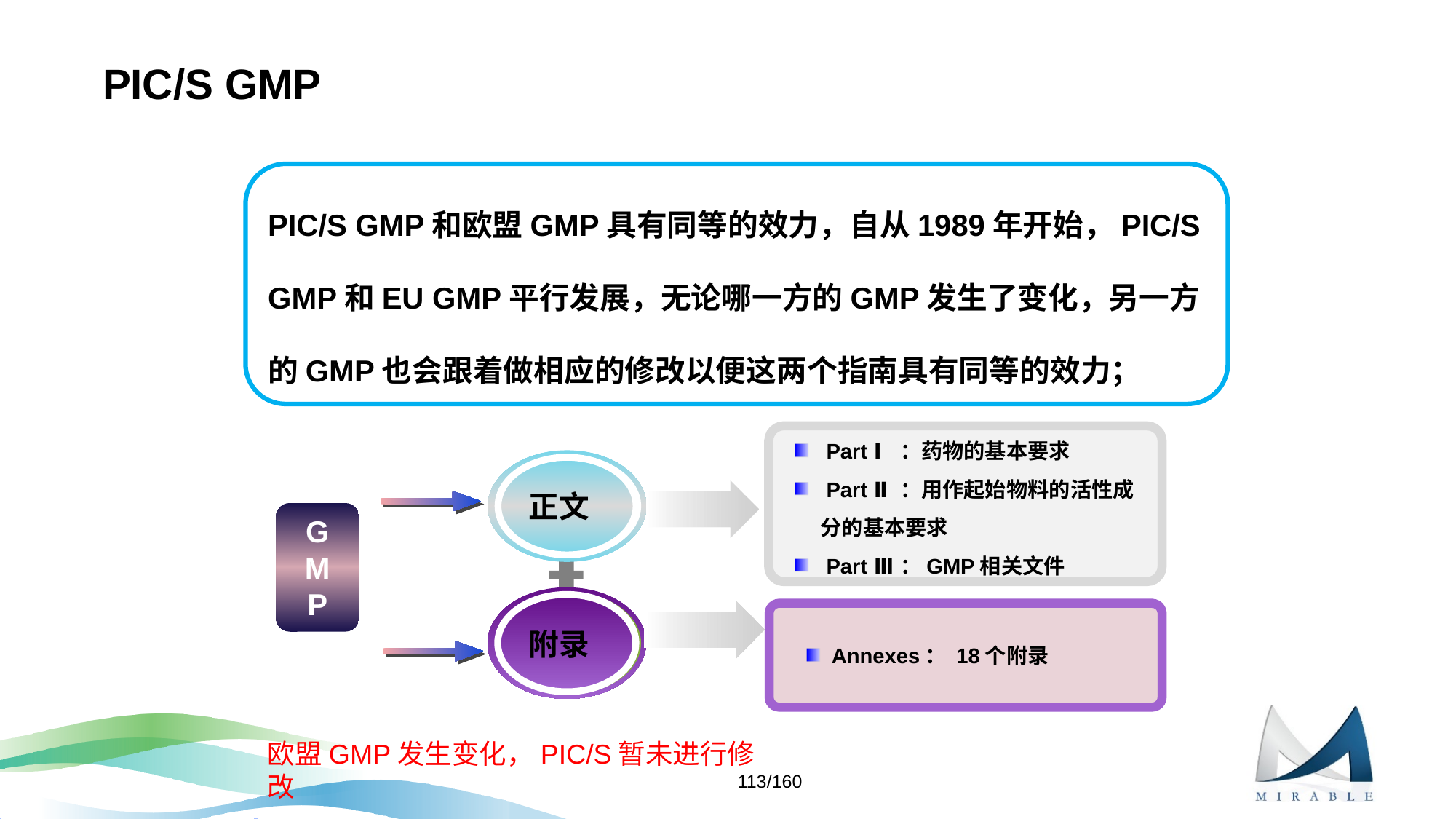

# PIC/S GMP

PIC/S GMP和欧盟GMP具有同等的效力，自从1989年开始，PIC/S GMP和EU GMP平行发展，无论哪一方的GMP发生了变化，另一方的GMP也会跟着做相应的修改以便这两个指南具有同等的效力；
 Part Ⅰ：药物的基本要求
 Part Ⅱ：用作起始物料的活性成分的基本要求
 Part Ⅲ：GMP相关文件

正文

附录

Annexes： 18个附录

G
M
P

欧盟GMP发生变化，PIC/S暂未进行修改
113/160